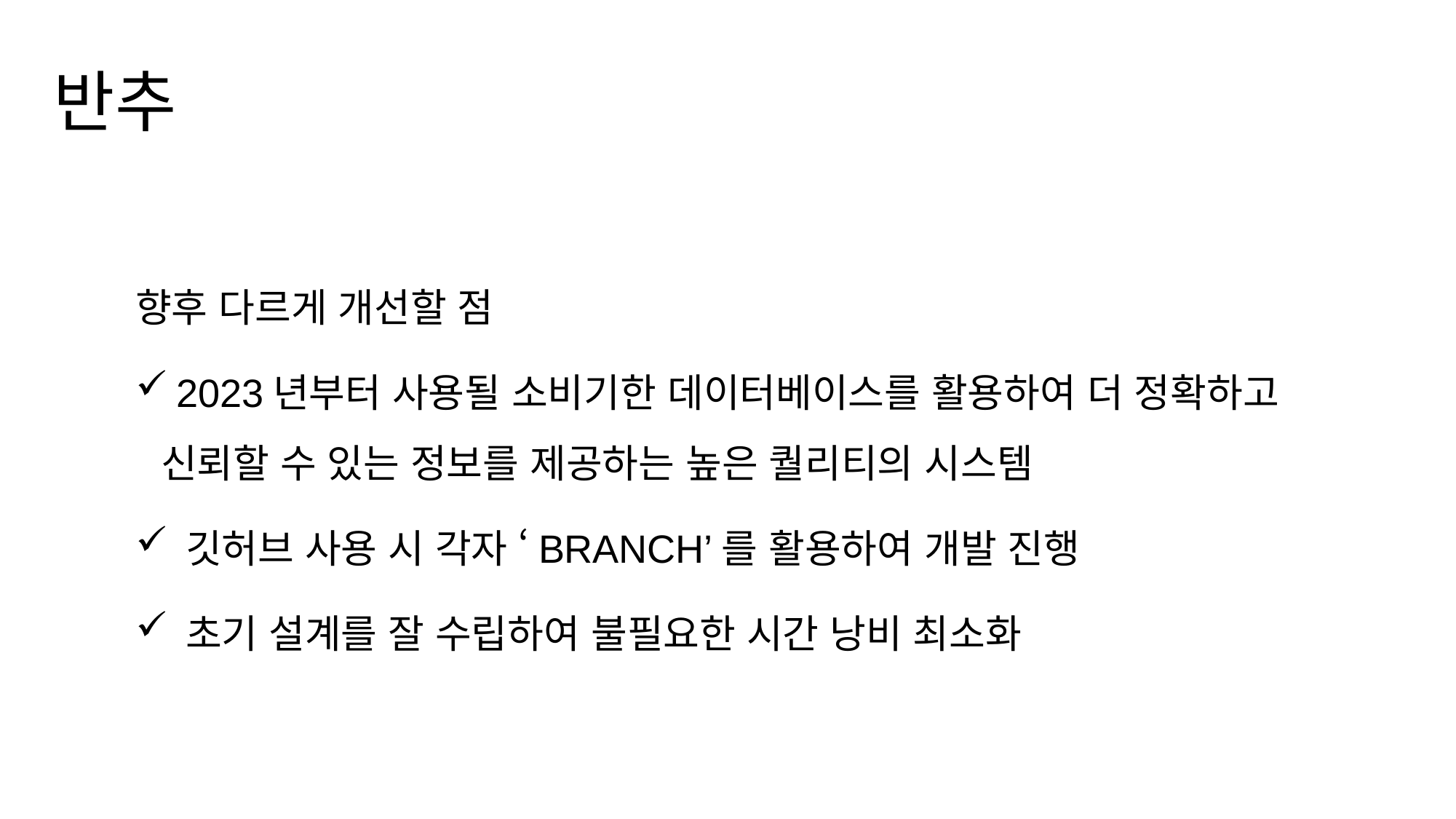

반추
향후 다르게 개선할 점
 2023년부터 사용될 소비기한 데이터베이스를 활용하여 더 정확하고 신뢰할 수 있는 정보를 제공하는 높은 퀄리티의 시스템
 깃허브 사용 시 각자 ‘BRANCH’를 활용하여 개발 진행
 초기 설계를 잘 수립하여 불필요한 시간 낭비 최소화